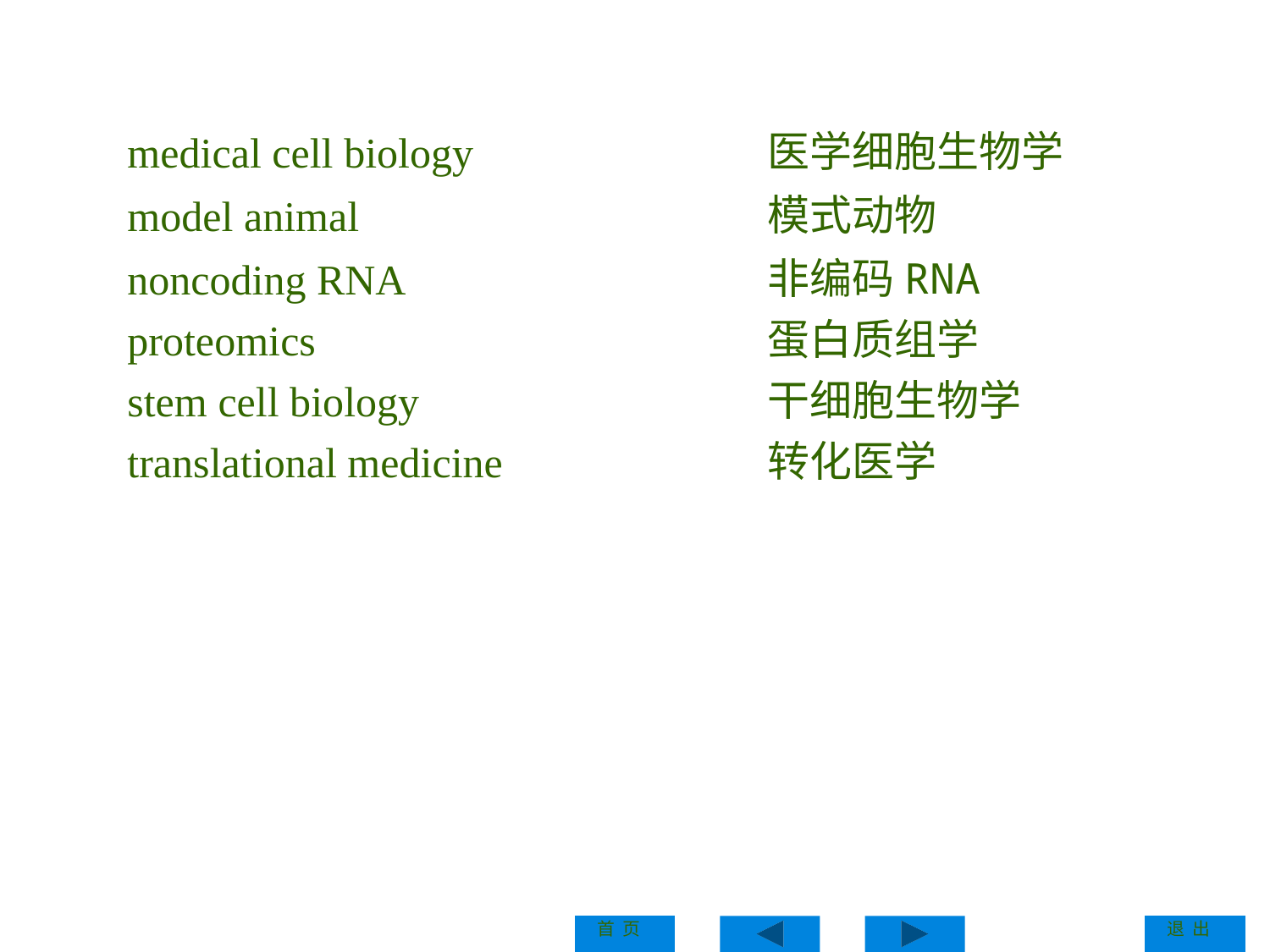

医学细胞生物学
模式动物
非编码RNA
蛋白质组学
干细胞生物学
转化医学
medical cell biology
model animal
noncoding RNA
proteomics
stem cell biology
translational medicine
Introduction
首  页

退  出